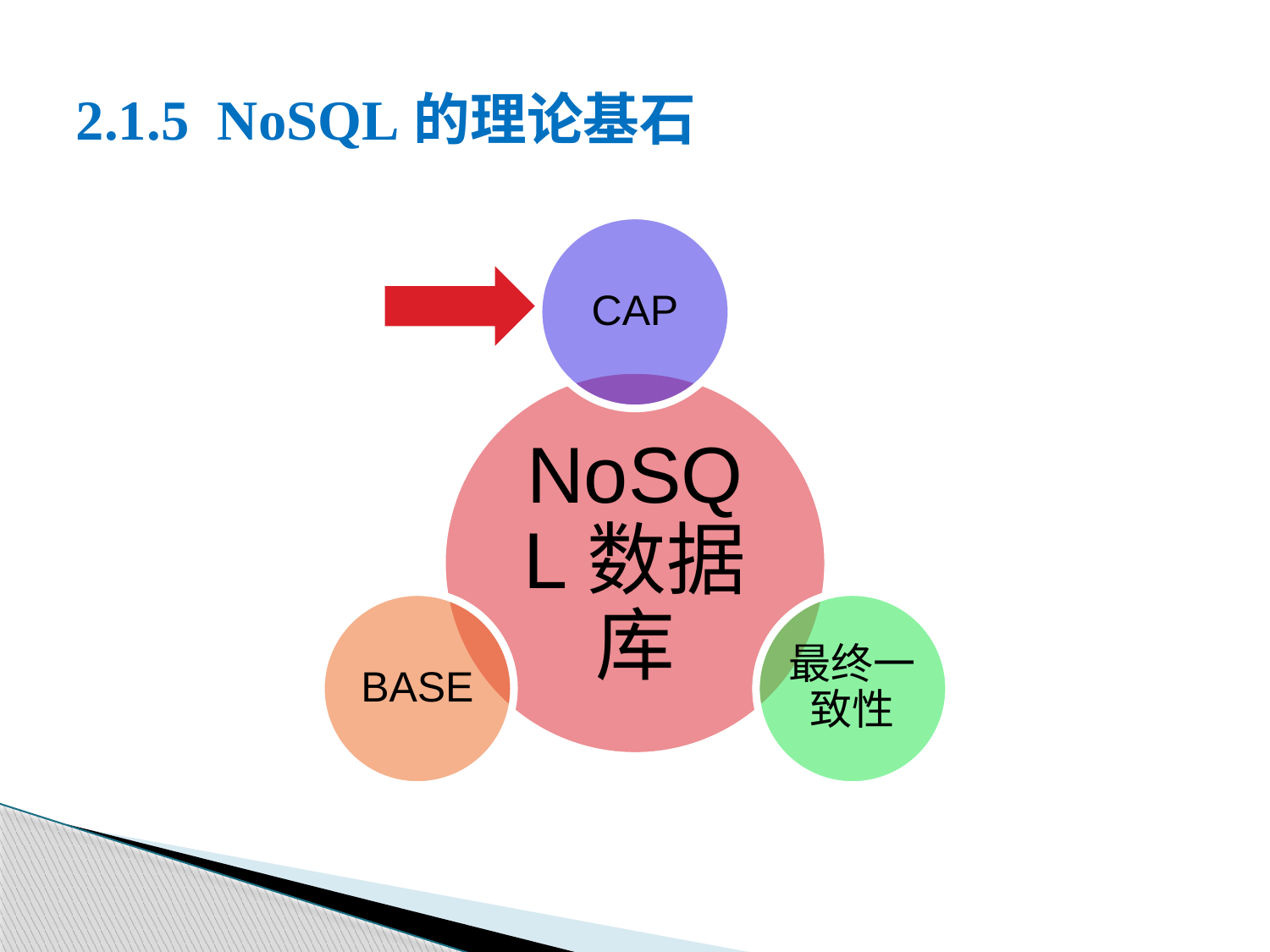

# 2.1.5  NoSQL的理论基石
NoSQL数据库
CAP
最终一致性
BASE